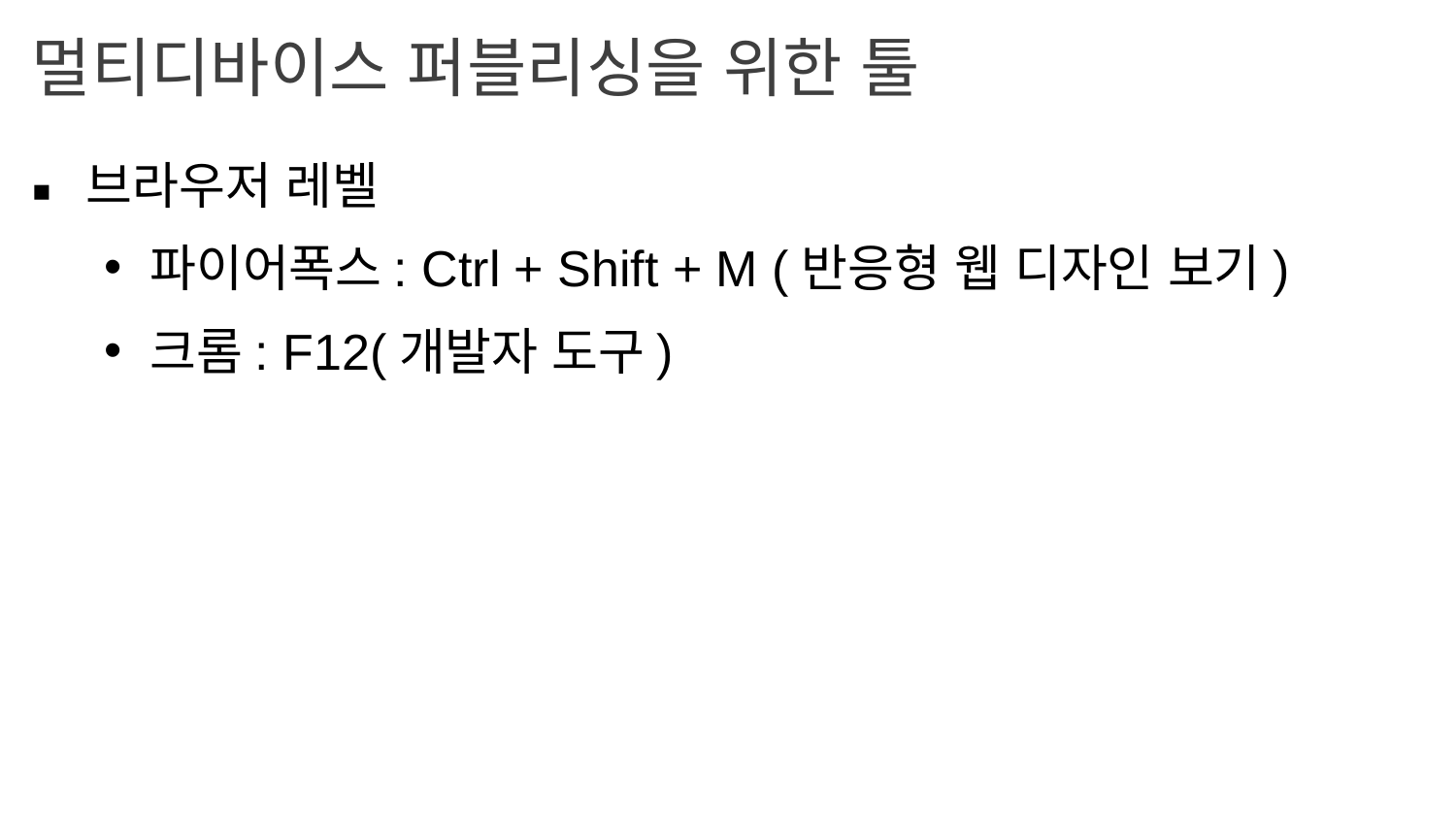

멀티디바이스 퍼블리싱을 위한 툴
브라우저 레벨
파이어폭스: Ctrl + Shift + M (반응형 웹 디자인 보기)
크롬: F12(개발자 도구)